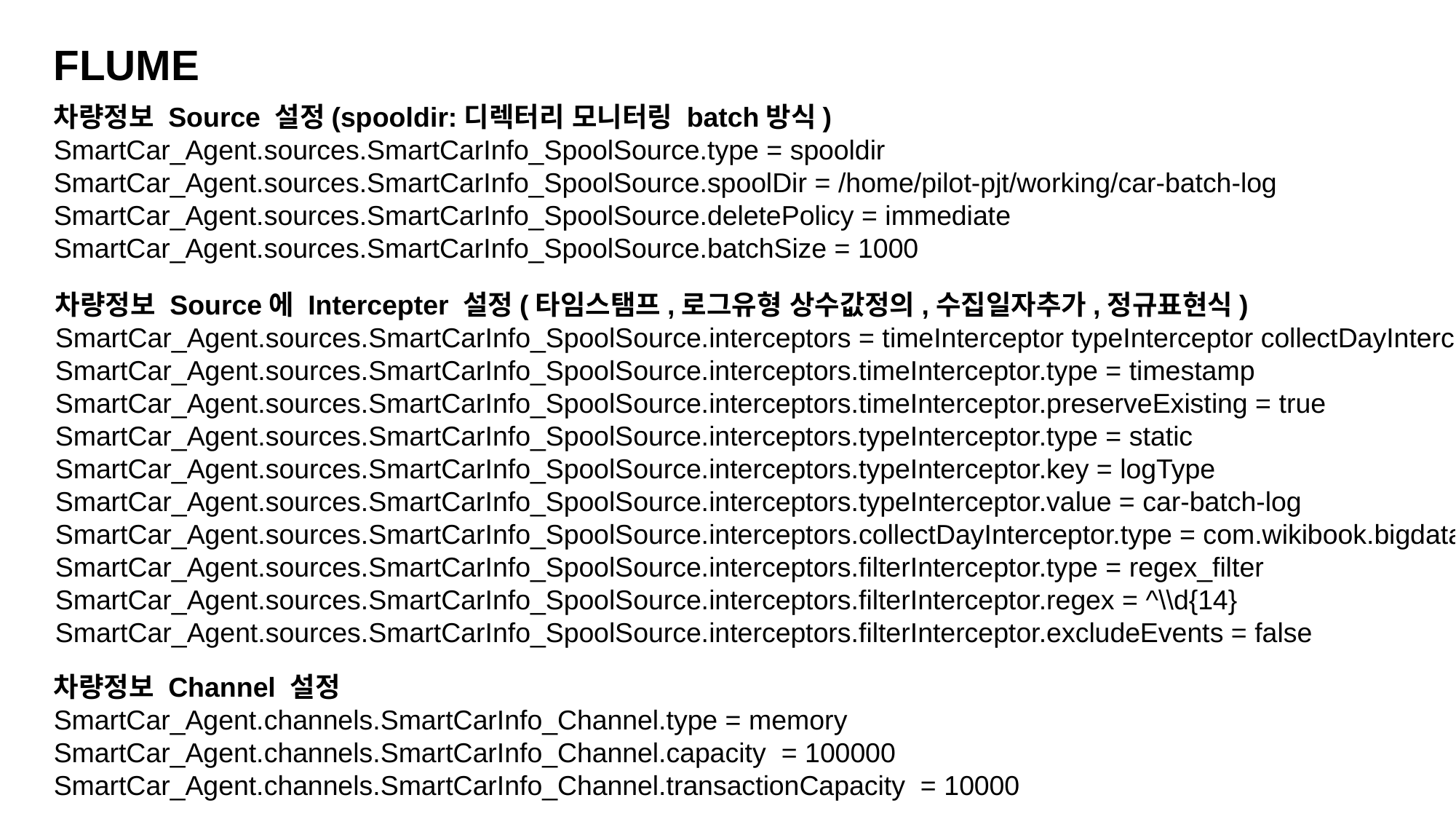

FLUME
차량정보 Source 설정(spooldir:디렉터리 모니터링 batch방식)
SmartCar_Agent.sources.SmartCarInfo_SpoolSource.type = spooldir
SmartCar_Agent.sources.SmartCarInfo_SpoolSource.spoolDir = /home/pilot-pjt/working/car-batch-log
SmartCar_Agent.sources.SmartCarInfo_SpoolSource.deletePolicy = immediate
SmartCar_Agent.sources.SmartCarInfo_SpoolSource.batchSize = 1000
차량정보 Source에 Intercepter 설정(타임스탬프,로그유형 상수값정의,수집일자추가,정규표현식)
SmartCar_Agent.sources.SmartCarInfo_SpoolSource.interceptors = timeInterceptor typeInterceptor collectDayInterceptor filterInterceptor
SmartCar_Agent.sources.SmartCarInfo_SpoolSource.interceptors.timeInterceptor.type = timestamp
SmartCar_Agent.sources.SmartCarInfo_SpoolSource.interceptors.timeInterceptor.preserveExisting = true
SmartCar_Agent.sources.SmartCarInfo_SpoolSource.interceptors.typeInterceptor.type = static
SmartCar_Agent.sources.SmartCarInfo_SpoolSource.interceptors.typeInterceptor.key = logType
SmartCar_Agent.sources.SmartCarInfo_SpoolSource.interceptors.typeInterceptor.value = car-batch-log
SmartCar_Agent.sources.SmartCarInfo_SpoolSource.interceptors.collectDayInterceptor.type = com.wikibook.bigdata.smartcar.flume.CollectDayInterceptor$Builder
SmartCar_Agent.sources.SmartCarInfo_SpoolSource.interceptors.filterInterceptor.type = regex_filter
SmartCar_Agent.sources.SmartCarInfo_SpoolSource.interceptors.filterInterceptor.regex = ^\\d{14}
SmartCar_Agent.sources.SmartCarInfo_SpoolSource.interceptors.filterInterceptor.excludeEvents = false
차량정보 Channel 설정
SmartCar_Agent.channels.SmartCarInfo_Channel.type = memory
SmartCar_Agent.channels.SmartCarInfo_Channel.capacity  = 100000
SmartCar_Agent.channels.SmartCarInfo_Channel.transactionCapacity  = 10000